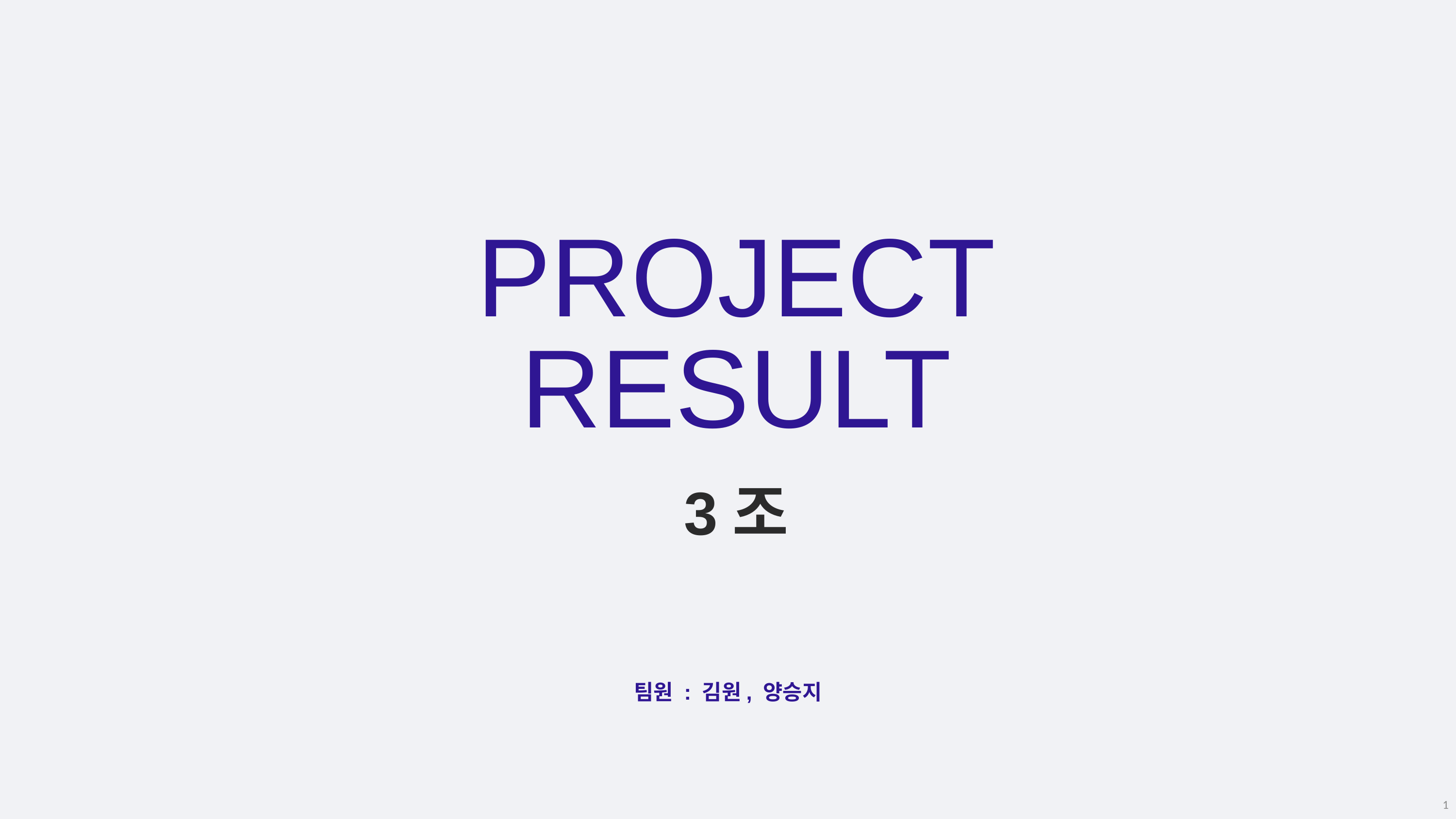

PROJECT
RESULT
3조
팀원 : 김원, 양승지
1